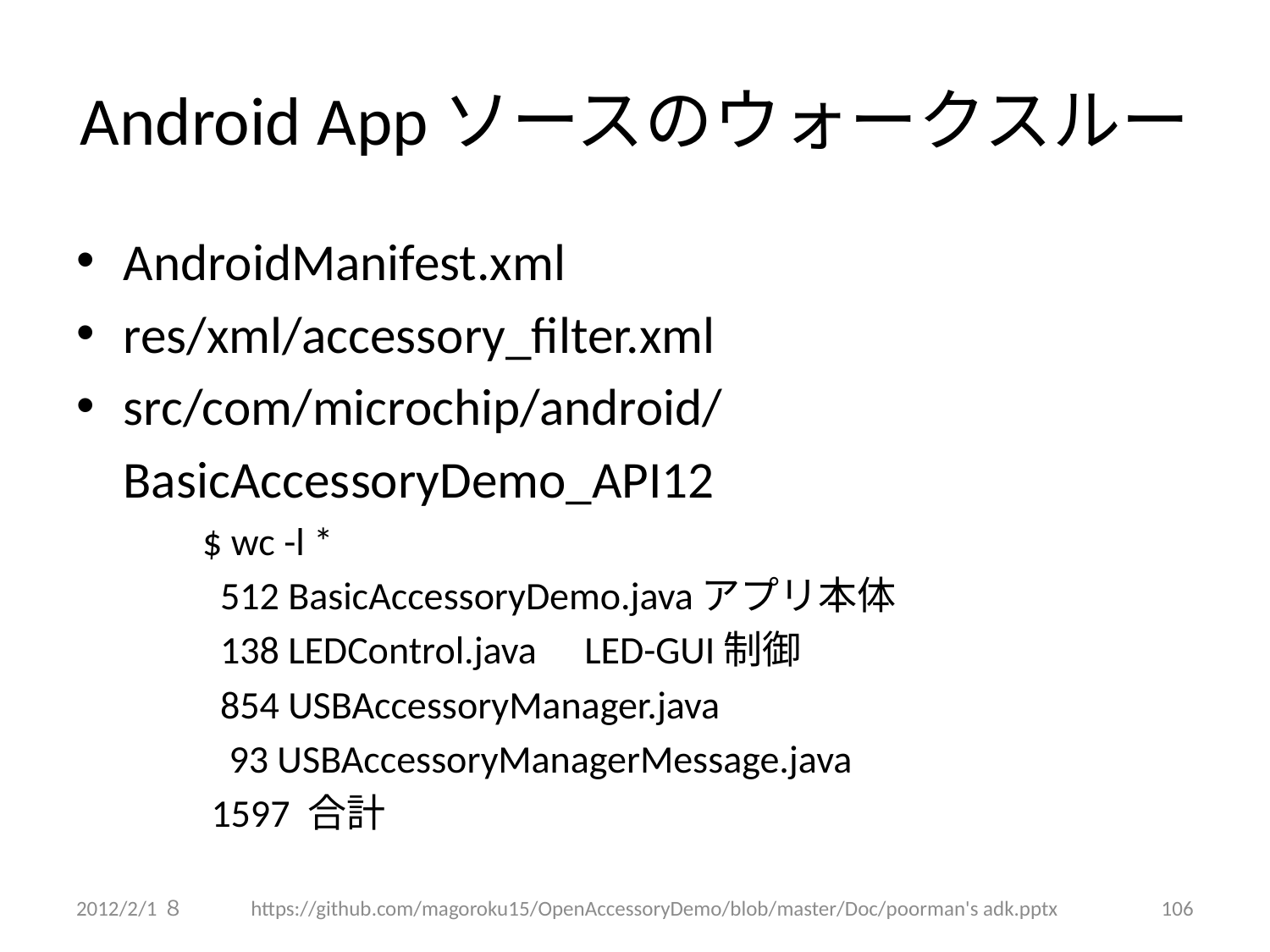

# Android Appソースのウォークスルー
AndroidManifest.xml
res/xml/accessory_filter.xml
src/com/microchip/android/
		BasicAccessoryDemo_API12
$ wc -l *
  512 BasicAccessoryDemo.java			アプリ本体
  138 LEDControl.java				LED-GUI制御
  854 USBAccessoryManager.java
   93 USBAccessoryManagerMessage.java
 1597 合計
2012/2/1８
https://github.com/magoroku15/OpenAccessoryDemo/blob/master/Doc/poorman's adk.pptx
106